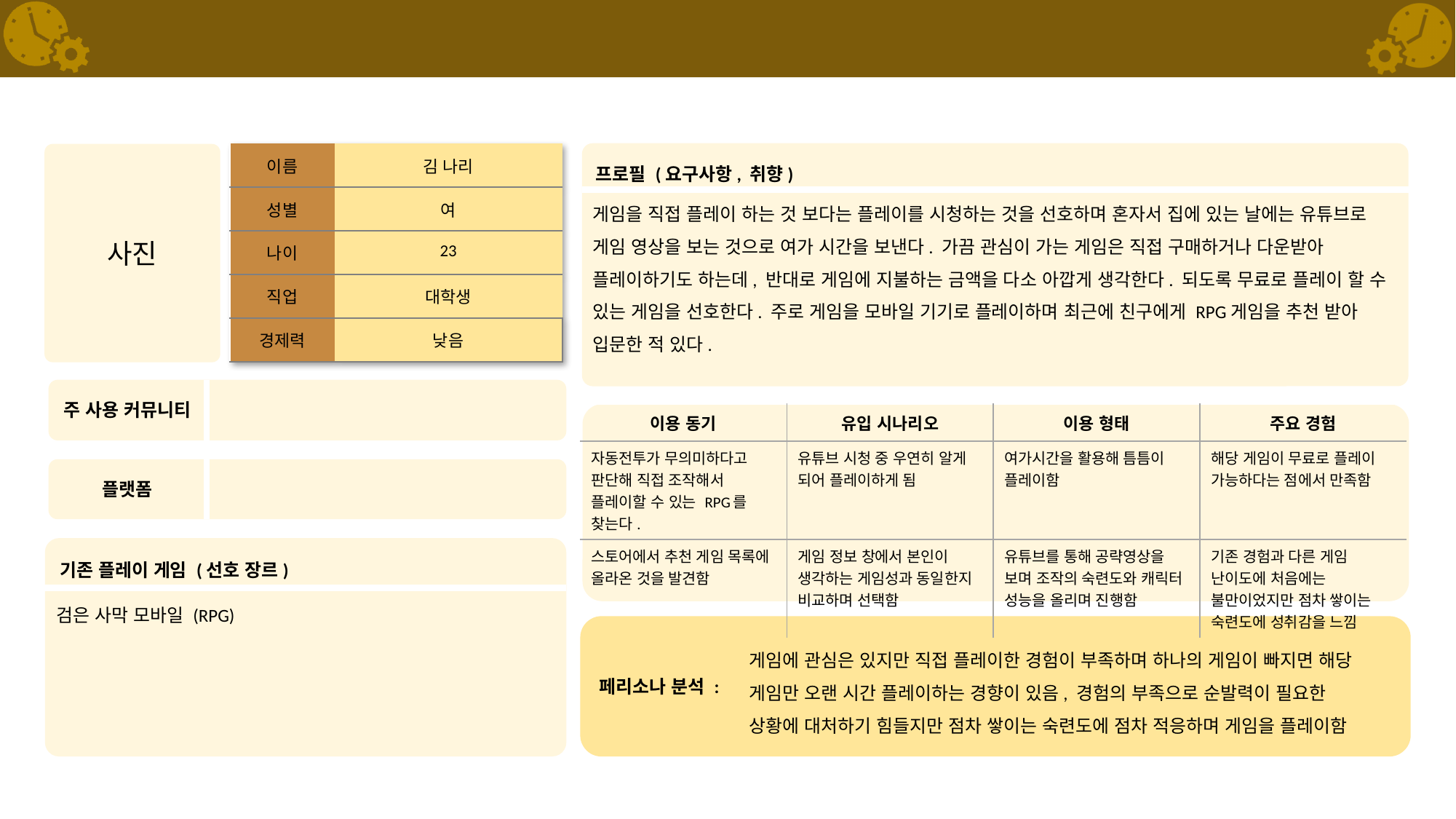

#
| 이름 | 김 나리 |
| --- | --- |
| 성별 | 여 |
| 나이 | 23 |
| 직업 | 대학생 |
| 경제력 | 낮음 |
게임을 직접 플레이 하는 것 보다는 플레이를 시청하는 것을 선호하며 혼자서 집에 있는 날에는 유튜브로 게임 영상을 보는 것으로 여가 시간을 보낸다. 가끔 관심이 가는 게임은 직접 구매하거나 다운받아 플레이하기도 하는데, 반대로 게임에 지불하는 금액을 다소 아깝게 생각한다. 되도록 무료로 플레이 할 수 있는 게임을 선호한다. 주로 게임을 모바일 기기로 플레이하며 최근에 친구에게 RPG게임을 추천 받아 입문한 적 있다.
| 이용 동기 | 유입 시나리오 | 이용 형태 | 주요 경험 |
| --- | --- | --- | --- |
| 자동전투가 무의미하다고 판단해 직접 조작해서 플레이할 수 있는 RPG를 찾는다. | 유튜브 시청 중 우연히 알게 되어 플레이하게 됨 | 여가시간을 활용해 틈틈이 플레이함 | 해당 게임이 무료로 플레이 가능하다는 점에서 만족함 |
| 스토어에서 추천 게임 목록에 올라온 것을 발견함 | 게임 정보 창에서 본인이 생각하는 게임성과 동일한지 비교하며 선택함 | 유튜브를 통해 공략영상을 보며 조작의 숙련도와 캐릭터 성능을 올리며 진행함 | 기존 경험과 다른 게임 난이도에 처음에는 불만이었지만 점차 쌓이는 숙련도에 성취감을 느낌 |
검은 사막 모바일 (RPG)
게임에 관심은 있지만 직접 플레이한 경험이 부족하며 하나의 게임이 빠지면 해당 게임만 오랜 시간 플레이하는 경향이 있음, 경험의 부족으로 순발력이 필요한 상황에 대처하기 힘들지만 점차 쌓이는 숙련도에 점차 적응하며 게임을 플레이함